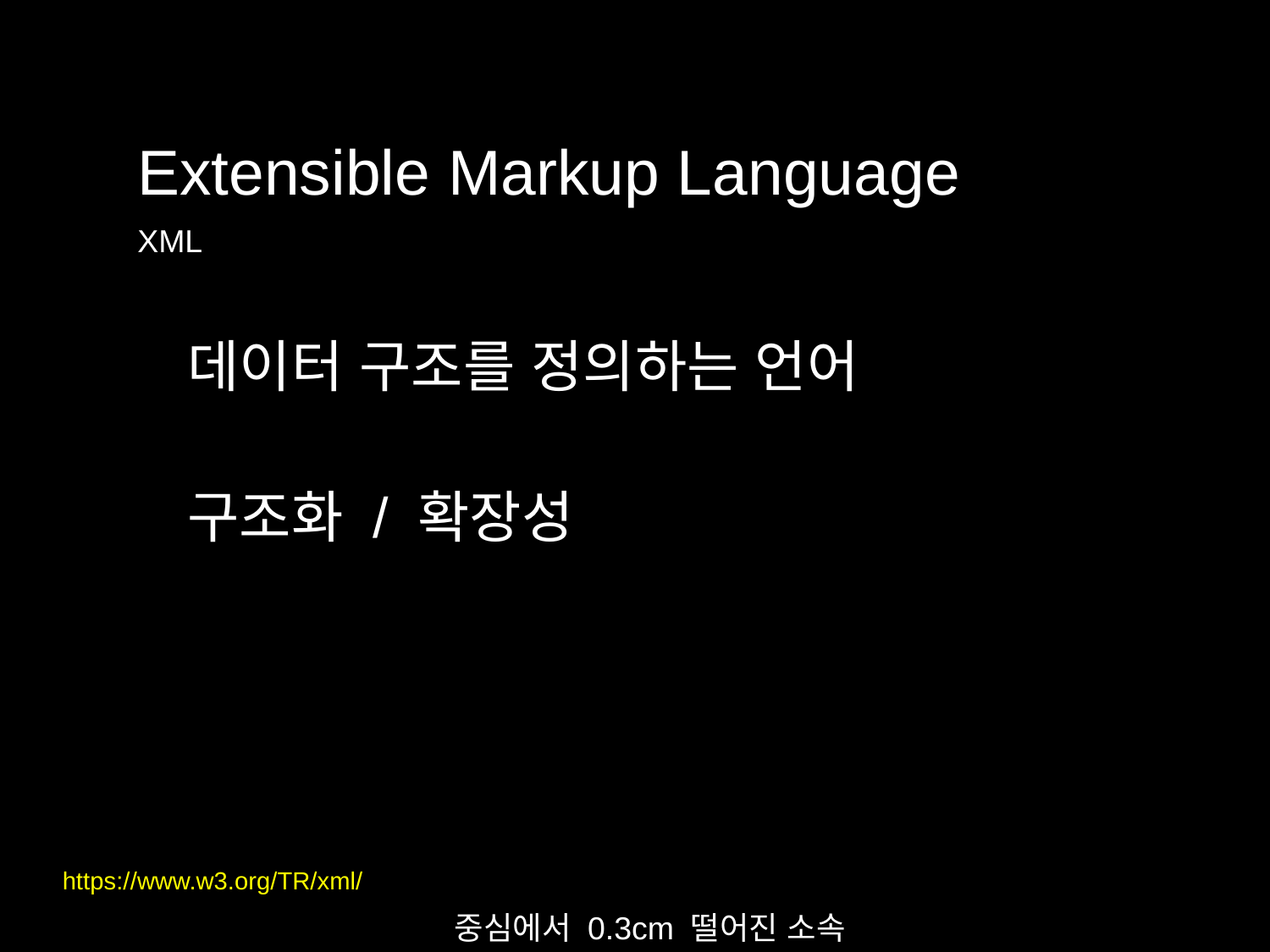

Extensible Markup Language
XML
데이터 구조를 정의하는 언어
구조화 / 확장성
https://www.w3.org/TR/xml/